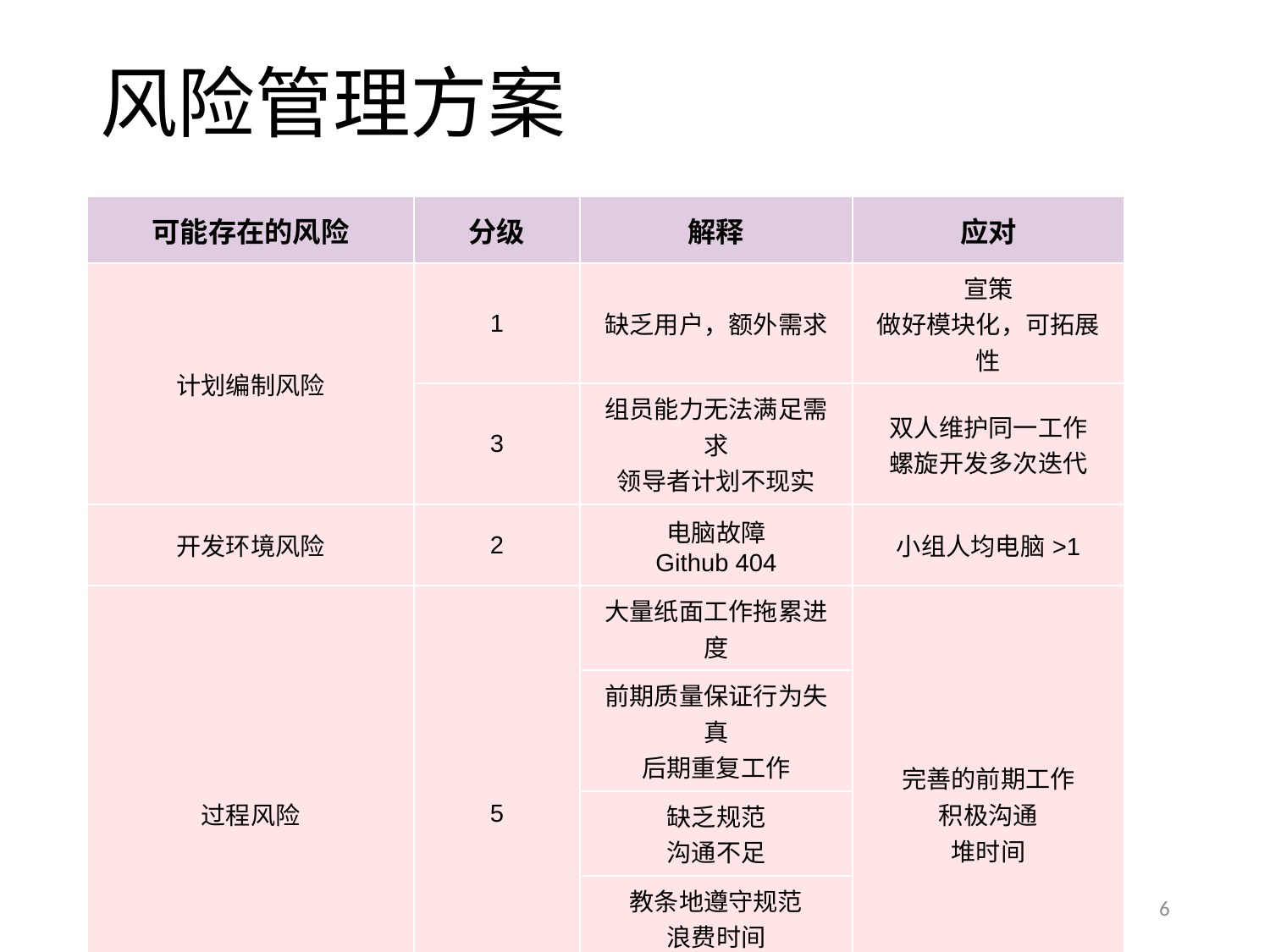

# 风险管理方案
| 可能存在的风险 | 分级 | 解释 | 应对 |
| --- | --- | --- | --- |
| 计划编制风险 | 1 | 缺乏用户，额外需求 | 宣策 做好模块化，可拓展性 |
|  | 3 | 组员能力无法满足需求 领导者计划不现实 | 双人维护同一工作 螺旋开发多次迭代 |
| 开发环境风险 | 2 | 电脑故障 Github 404 | 小组人均电脑>1 |
| 过程风险 | 5 | 大量纸面工作拖累进度 | 完善的前期工作 积极沟通 堆时间 |
|  |  | 前期质量保证行为失真 后期重复工作 |  |
|  |  | 缺乏规范 沟通不足 |  |
|  |  | 教条地遵守规范 浪费时间 |  |
|  |  | 重大项目风险 |  |
6